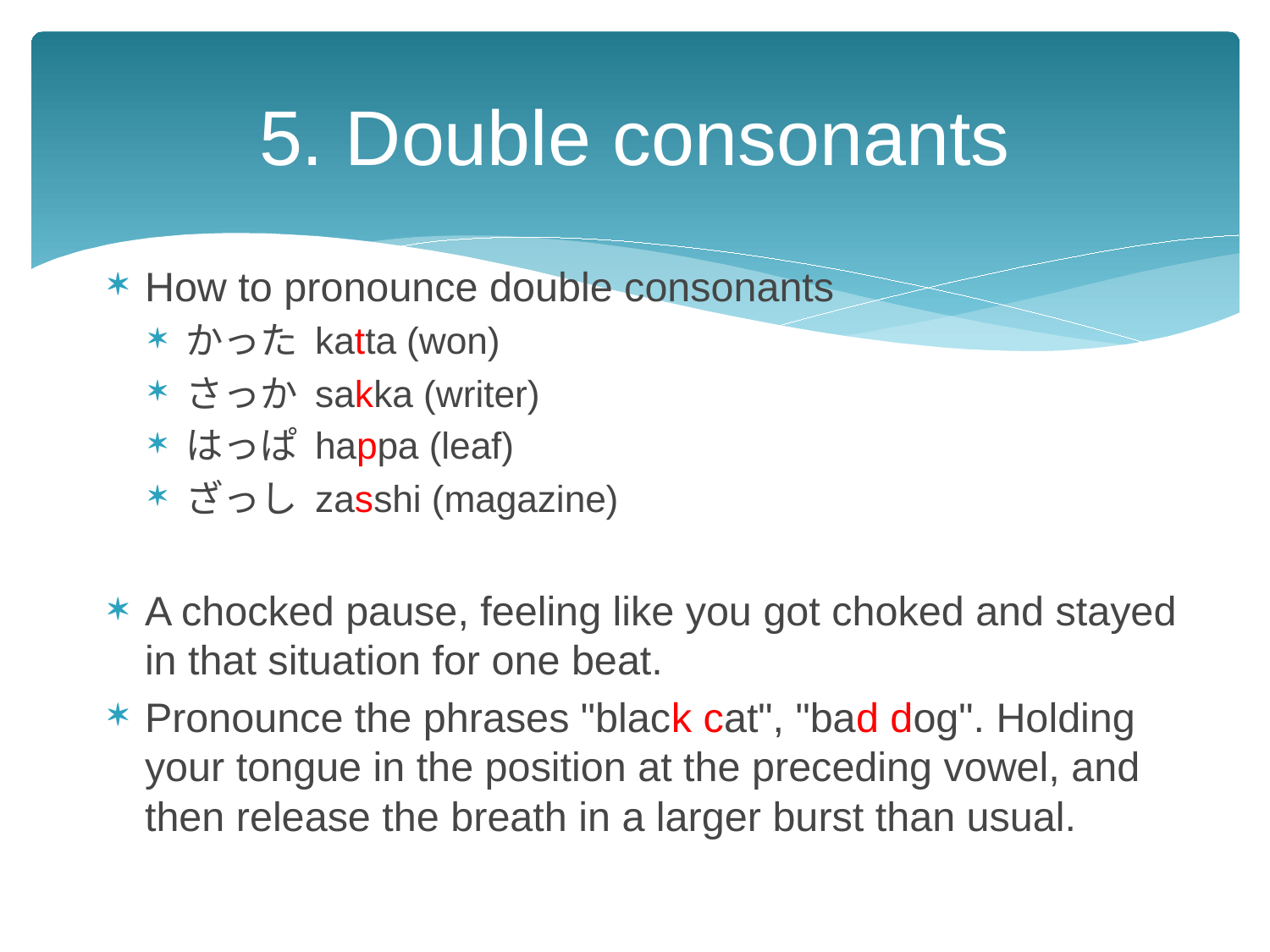

# 5. Double consonants
How to pronounce double consonants
かった katta (won)
さっか sakka (writer)
はっぱ happa (leaf)
ざっし zasshi (magazine)

A chocked pause, feeling like you got choked and stayed in that situation for one beat.
Pronounce the phrases "black cat", "bad dog". Holding your tongue in the position at the preceding vowel, and then release the breath in a larger burst than usual.